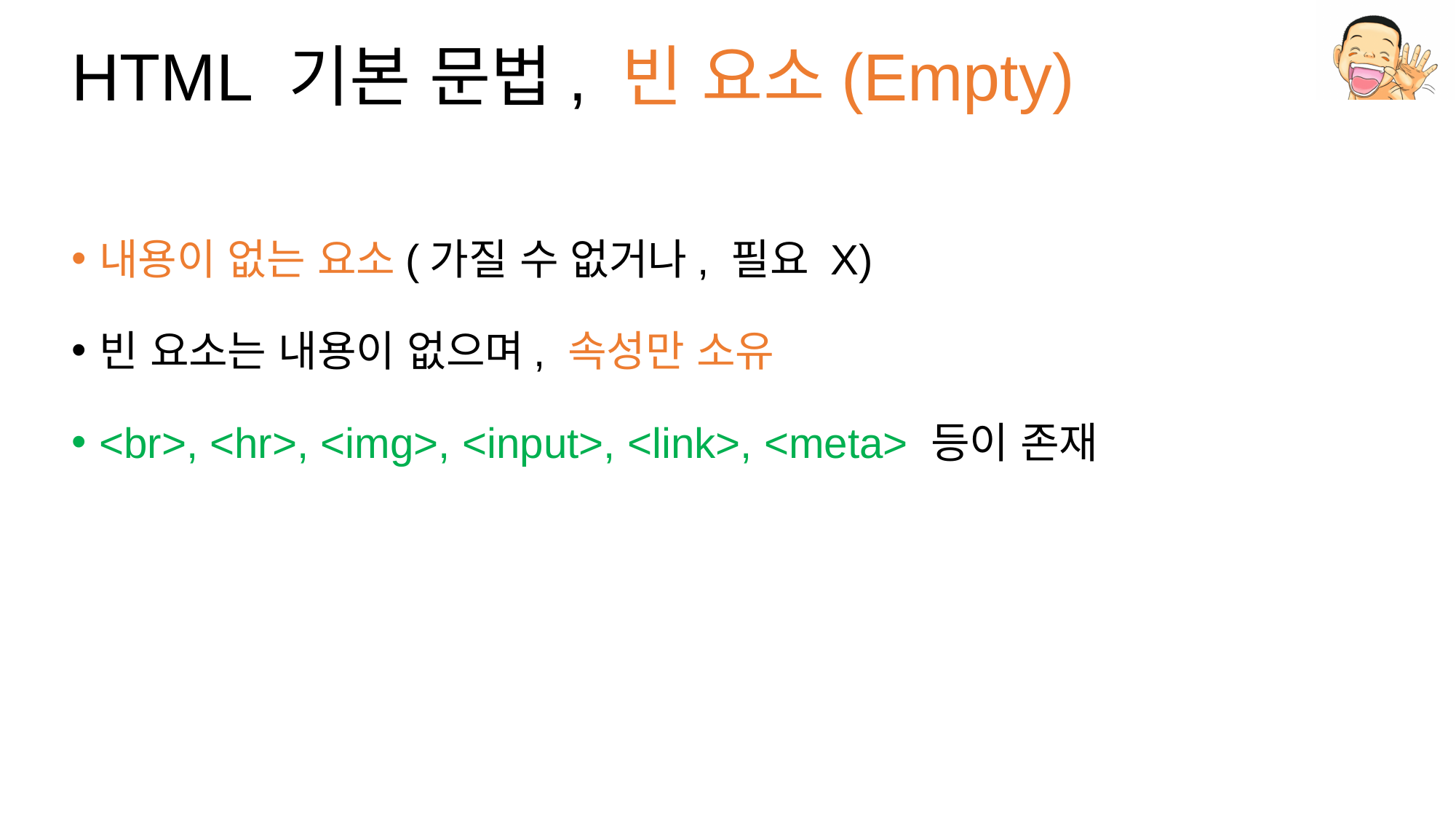

# HTML 기본 문법, 빈 요소(Empty)
내용이 없는 요소(가질 수 없거나, 필요 X)
빈 요소는 내용이 없으며, 속성만 소유
<br>, <hr>, <img>, <input>, <link>, <meta> 등이 존재